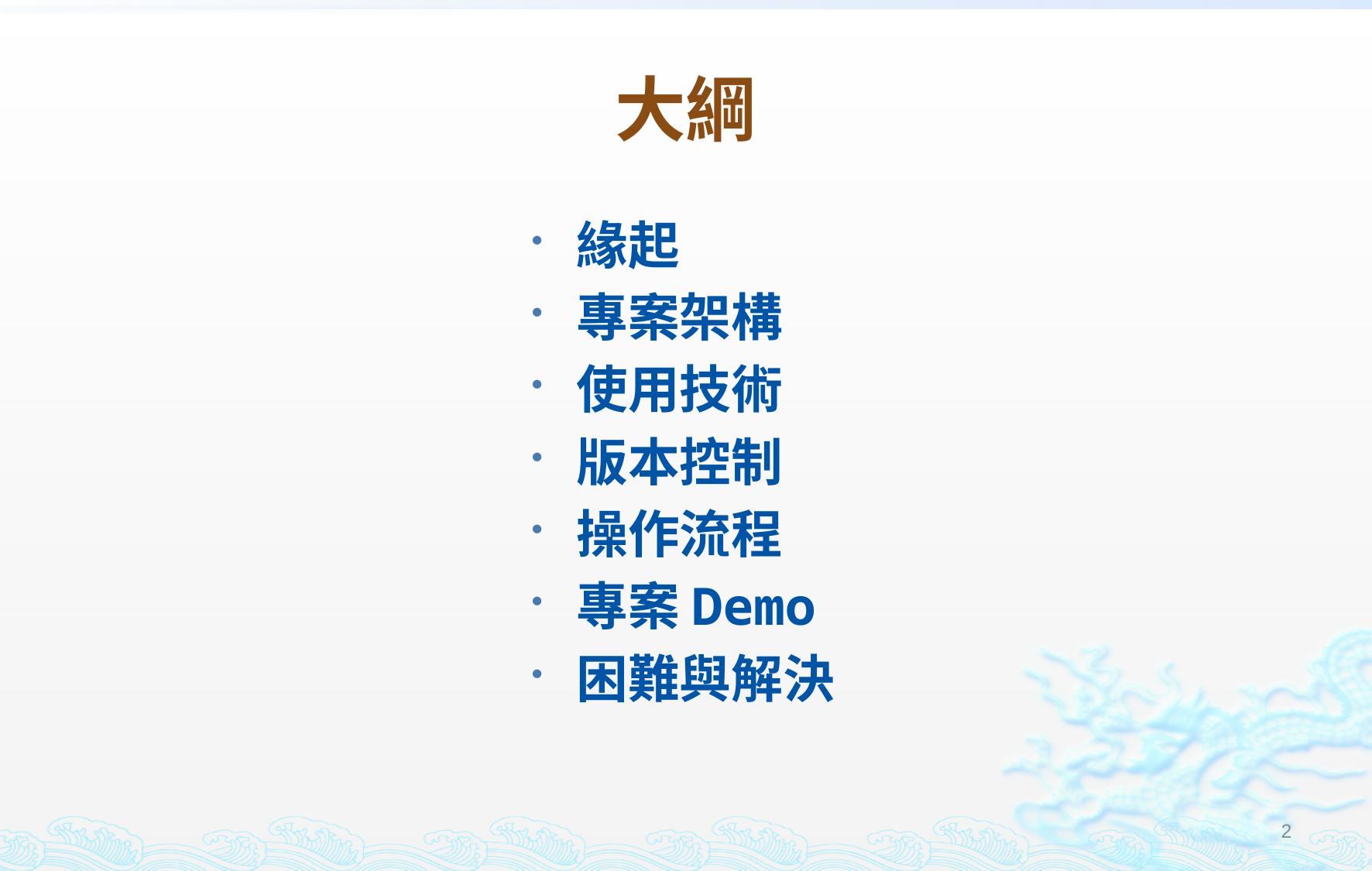

# 大綱
緣起
專案架構
使用技術
版本控制
操作流程
專案Demo
困難與解決

2